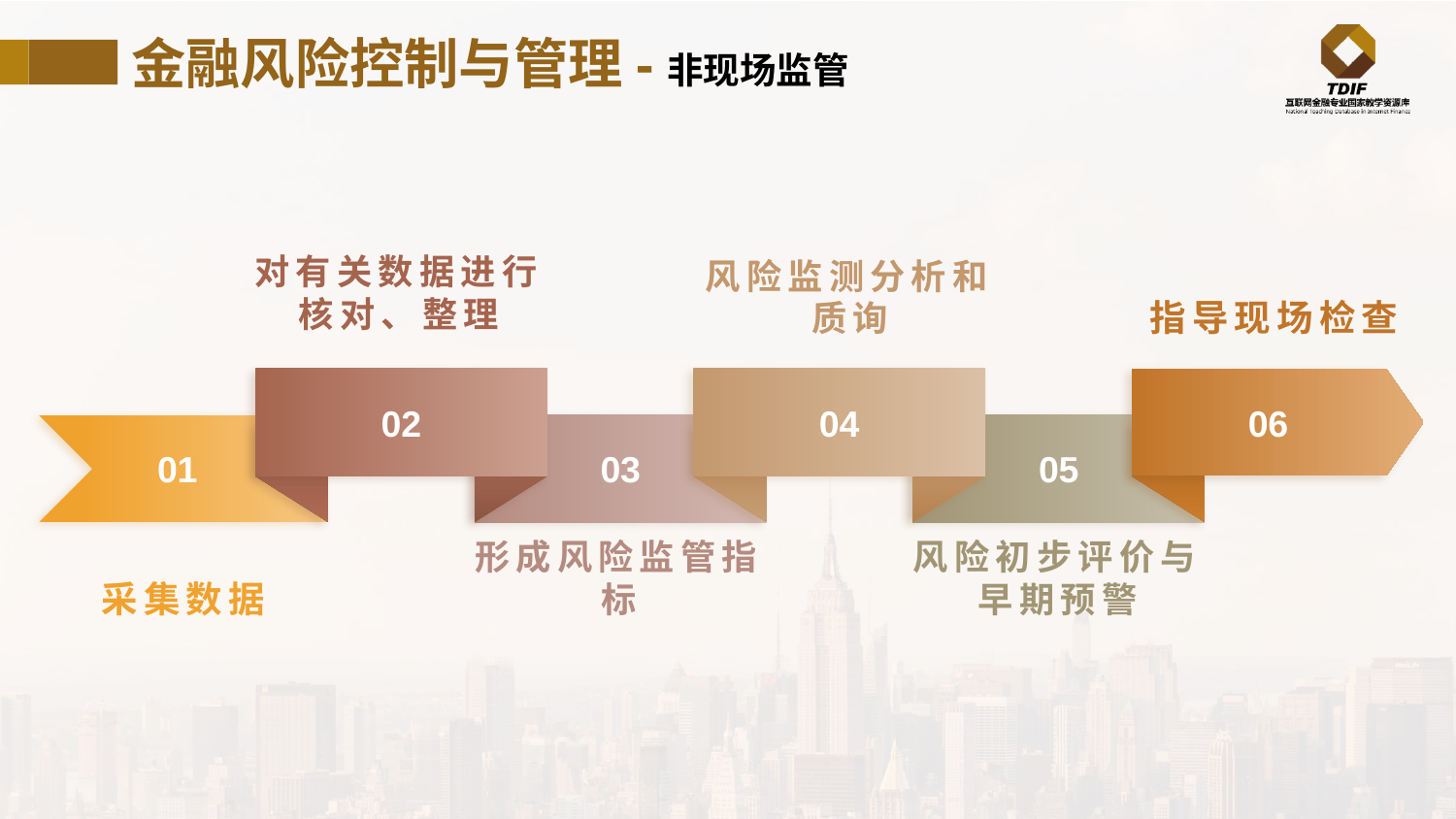

金融风险控制与管理-非现场监管
对有关数据进行核对、整理
风险监测分析和质询
指导现场检查
02
04
06
01
03
05

采集数据
形成风险监管指标
风险初步评价与早期预警